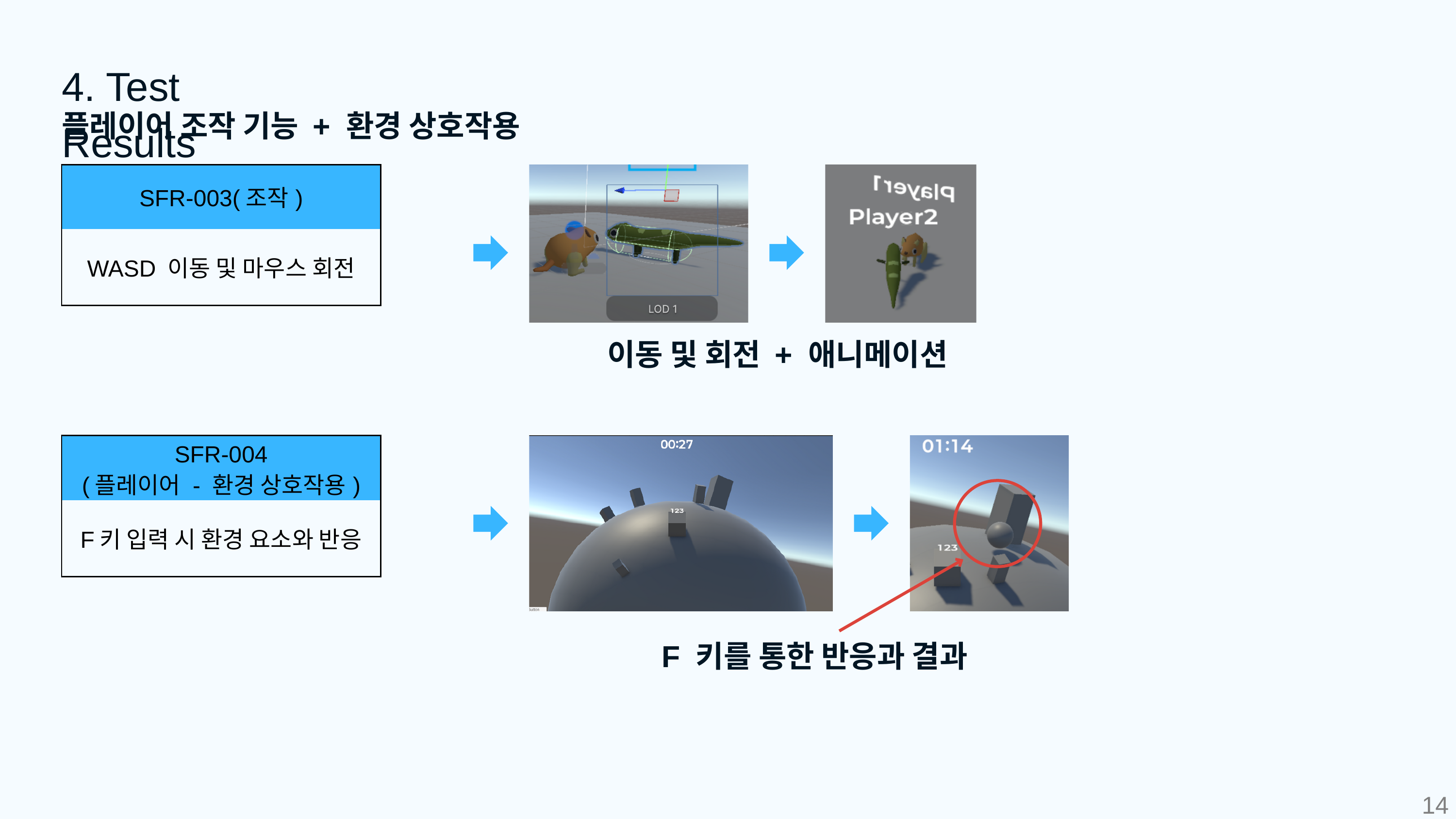

4. Test Results
플레이어 조작 기능 + 환경 상호작용
| SFR-003(조작) |
| --- |
| WASD 이동 및 마우스 회전 |

이동 및 회전 + 애니메이션
| SFR-004 (플레이어 - 환경 상호작용) |
| --- |
| F키 입력 시 환경 요소와 반응 |

F 키를 통한 반응과 결과
14